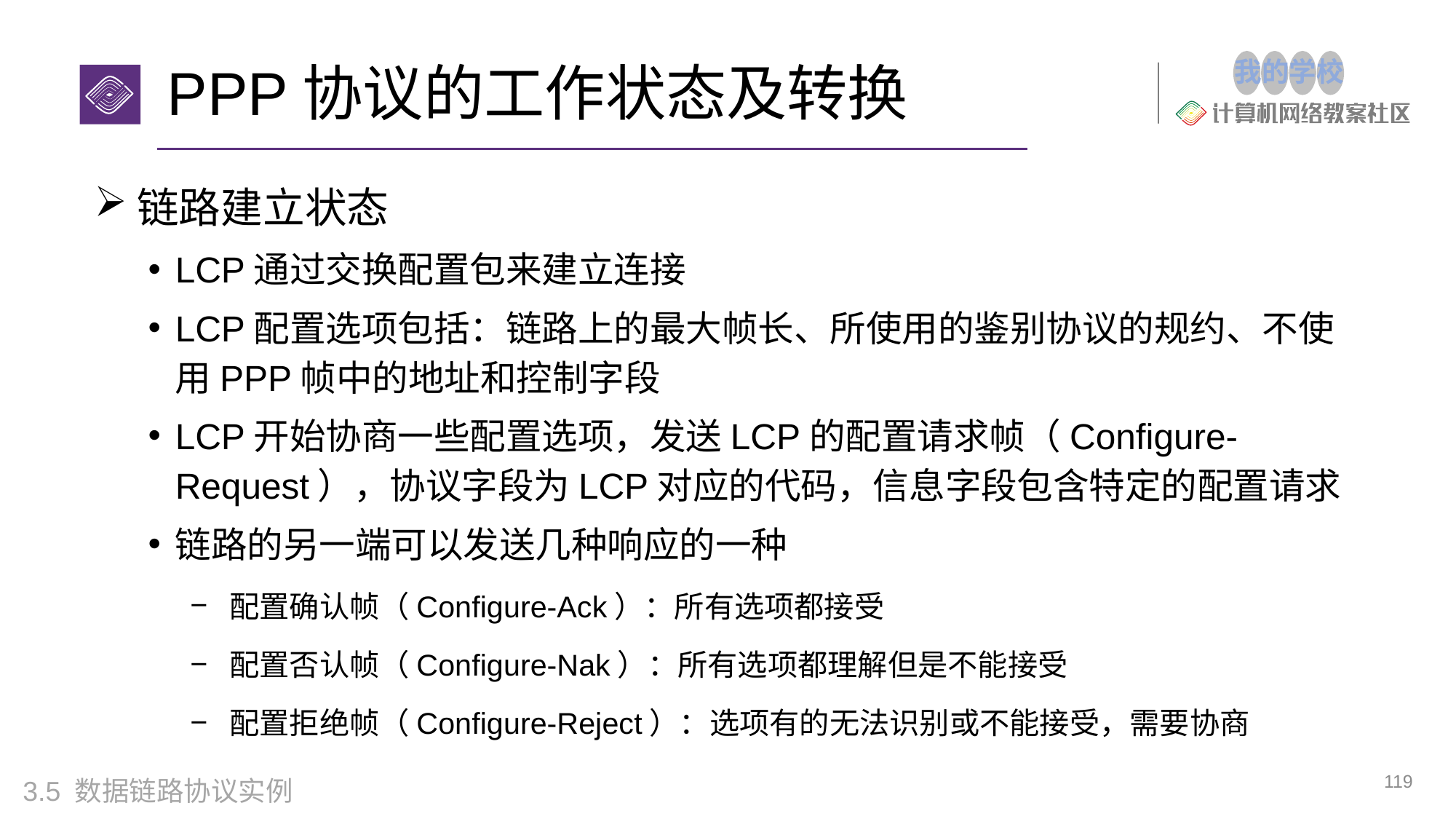

# PPP协议的工作状态及转换
链路建立状态
LCP通过交换配置包来建立连接
LCP配置选项包括：链路上的最大帧长、所使用的鉴别协议的规约、不使用PPP帧中的地址和控制字段
LCP开始协商一些配置选项，发送LCP的配置请求帧（Configure-Request），协议字段为LCP对应的代码，信息字段包含特定的配置请求
链路的另一端可以发送几种响应的一种
配置确认帧（Configure-Ack）：所有选项都接受
配置否认帧（Configure-Nak）：所有选项都理解但是不能接受
配置拒绝帧（Configure-Reject）：选项有的无法识别或不能接受，需要协商
119
3.5 数据链路协议实例